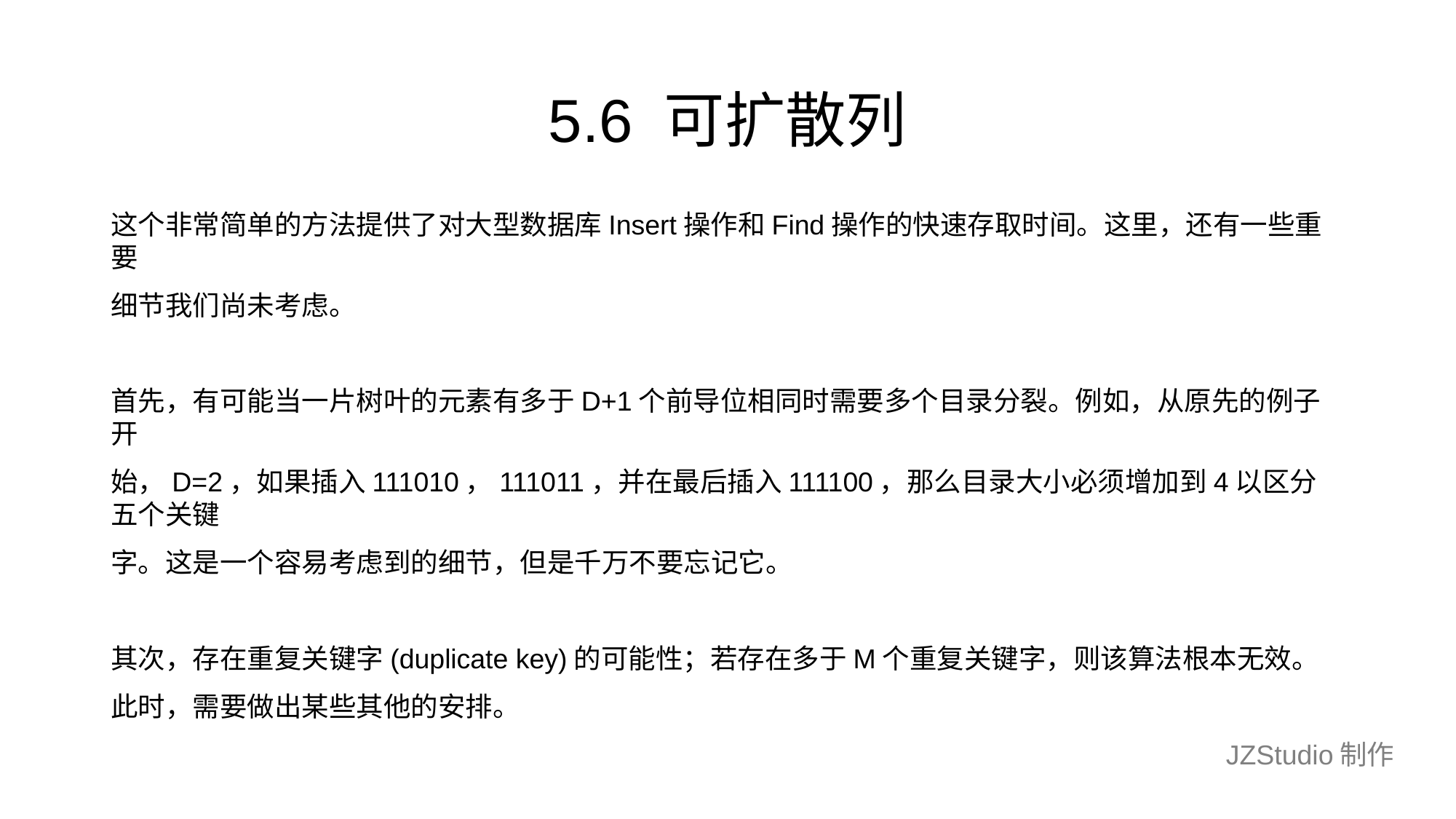

# 5.6 可扩散列
这个非常简单的方法提供了对大型数据库Insert操作和Find操作的快速存取时间。这里，还有一些重要
细节我们尚未考虑。

首先，有可能当一片树叶的元素有多于D+1个前导位相同时需要多个目录分裂。例如，从原先的例子开
始，D=2，如果插入111010，111011，并在最后插入111100，那么目录大小必须增加到4以区分五个关键
字。这是一个容易考虑到的细节，但是千万不要忘记它。

其次，存在重复关键字(duplicate key)的可能性；若存在多于M个重复关键字，则该算法根本无效。
此时，需要做出某些其他的安排。